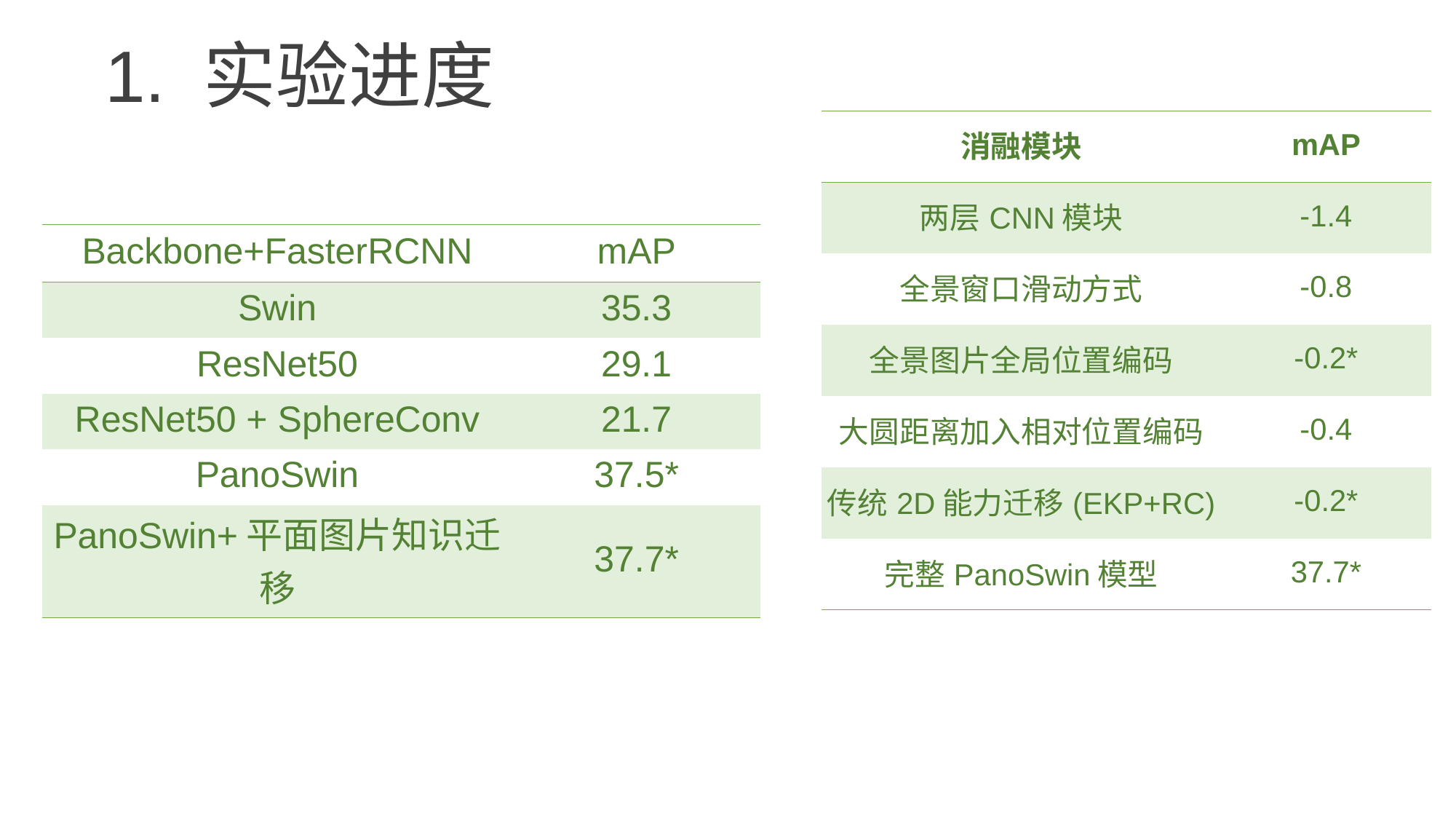

1. 实验进度
| 消融模块 | mAP |
| --- | --- |
| 两层CNN模块 | -1.4 |
| 全景窗口滑动方式 | -0.8 |
| 全景图片全局位置编码 | -0.2\* |
| 大圆距离加入相对位置编码 | -0.4 |
| 传统2D能力迁移(EKP+RC) | -0.2\* |
| 完整PanoSwin模型 | 37.7\* |
| Backbone+FasterRCNN | mAP |
| --- | --- |
| Swin | 35.3 |
| ResNet50 | 29.1 |
| ResNet50 + SphereConv | 21.7 |
| PanoSwin | 37.5\* |
| PanoSwin+平面图片知识迁移 | 37.7\* |